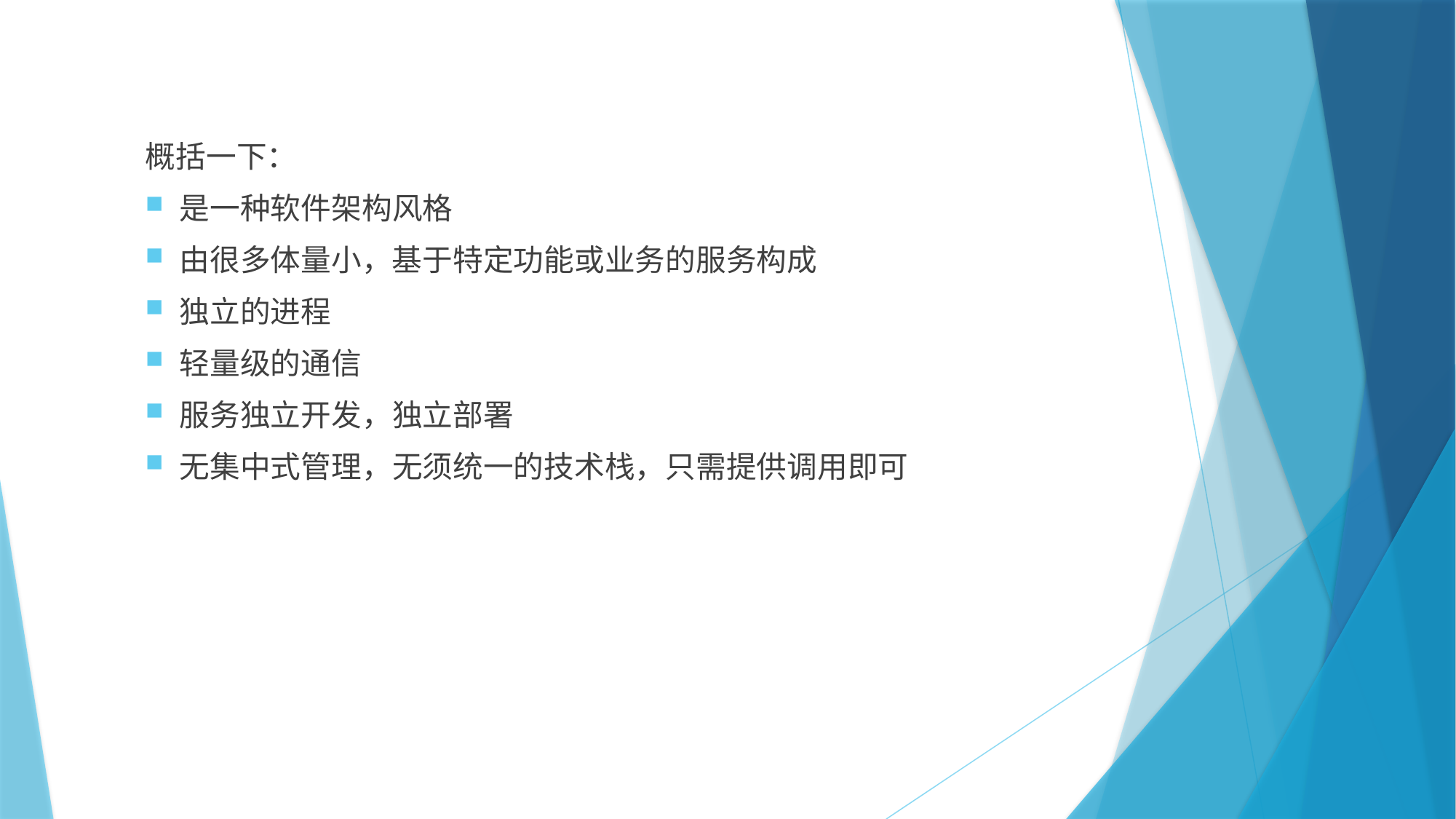

概括一下：
是一种软件架构风格
由很多体量小，基于特定功能或业务的服务构成
独立的进程
轻量级的通信
服务独立开发，独立部署
无集中式管理，无须统一的技术栈，只需提供调用即可